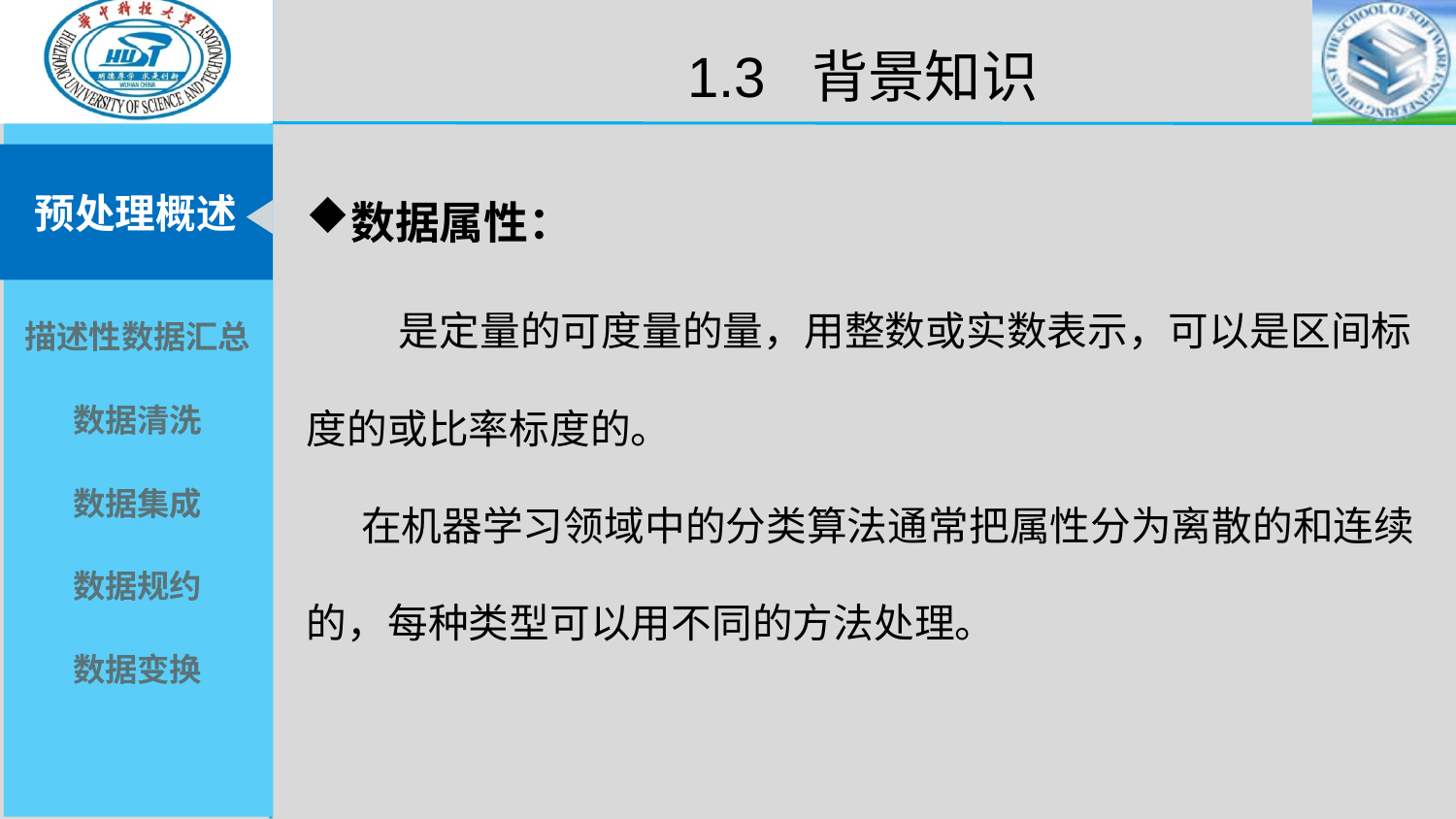

1.3  背景知识
数据属性：
        是定量的可度量的量，用整数或实数表示，可以是区间标度的或比率标度的。
     在机器学习领域中的分类算法通常把属性分为离散的和连续的，每种类型可以用不同的方法处理。